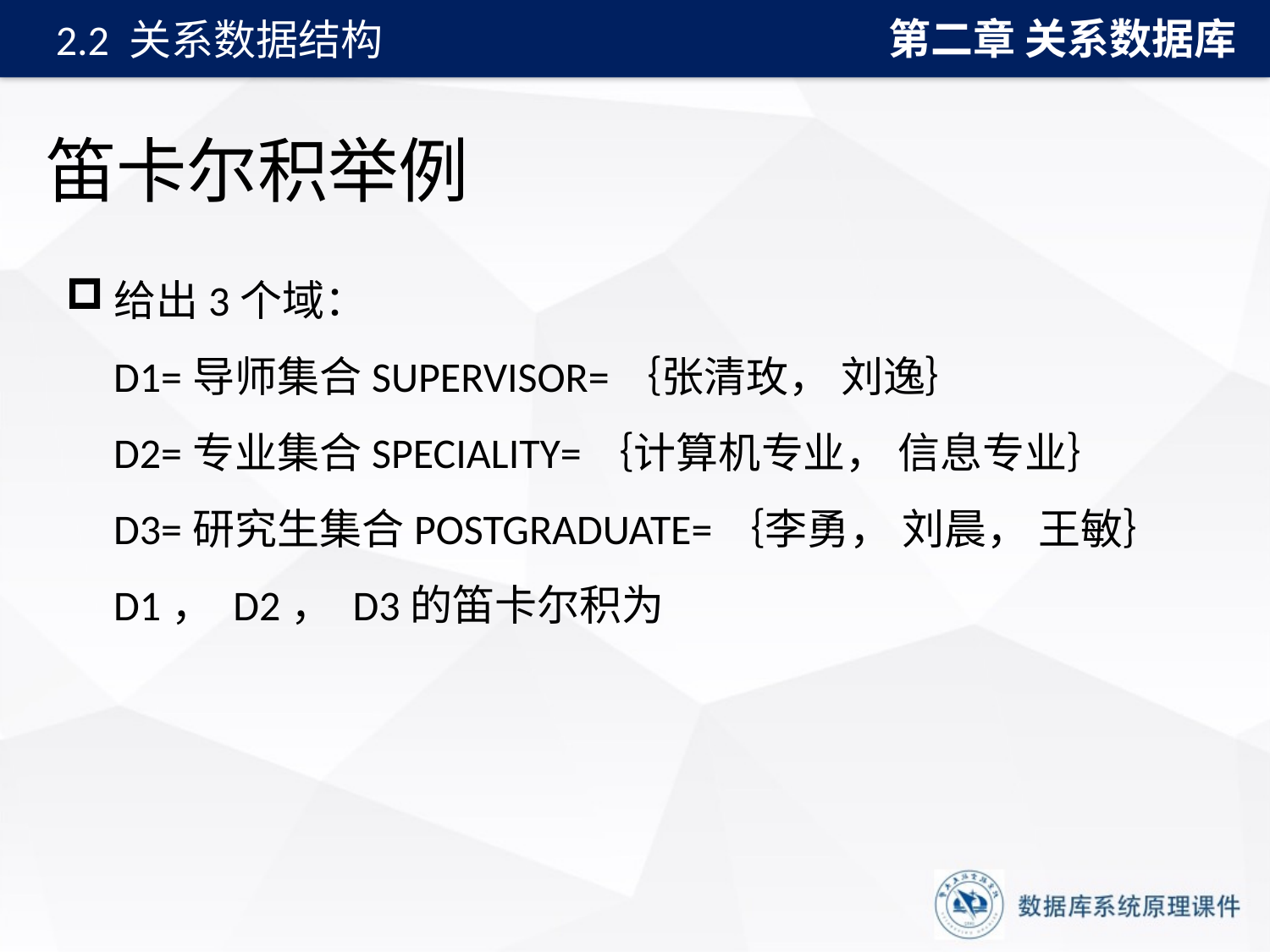

第二章 关系数据库
2.2 关系数据结构
# 笛卡尔积举例
给出3个域：
     D1=导师集合SUPERVISOR=｛张清玫， 刘逸｝
     D2=专业集合SPECIALITY=｛计算机专业， 信息专业｝
     D3=研究生集合POSTGRADUATE=｛李勇， 刘晨， 王敏｝
     D1， D2， D3的笛卡尔积为